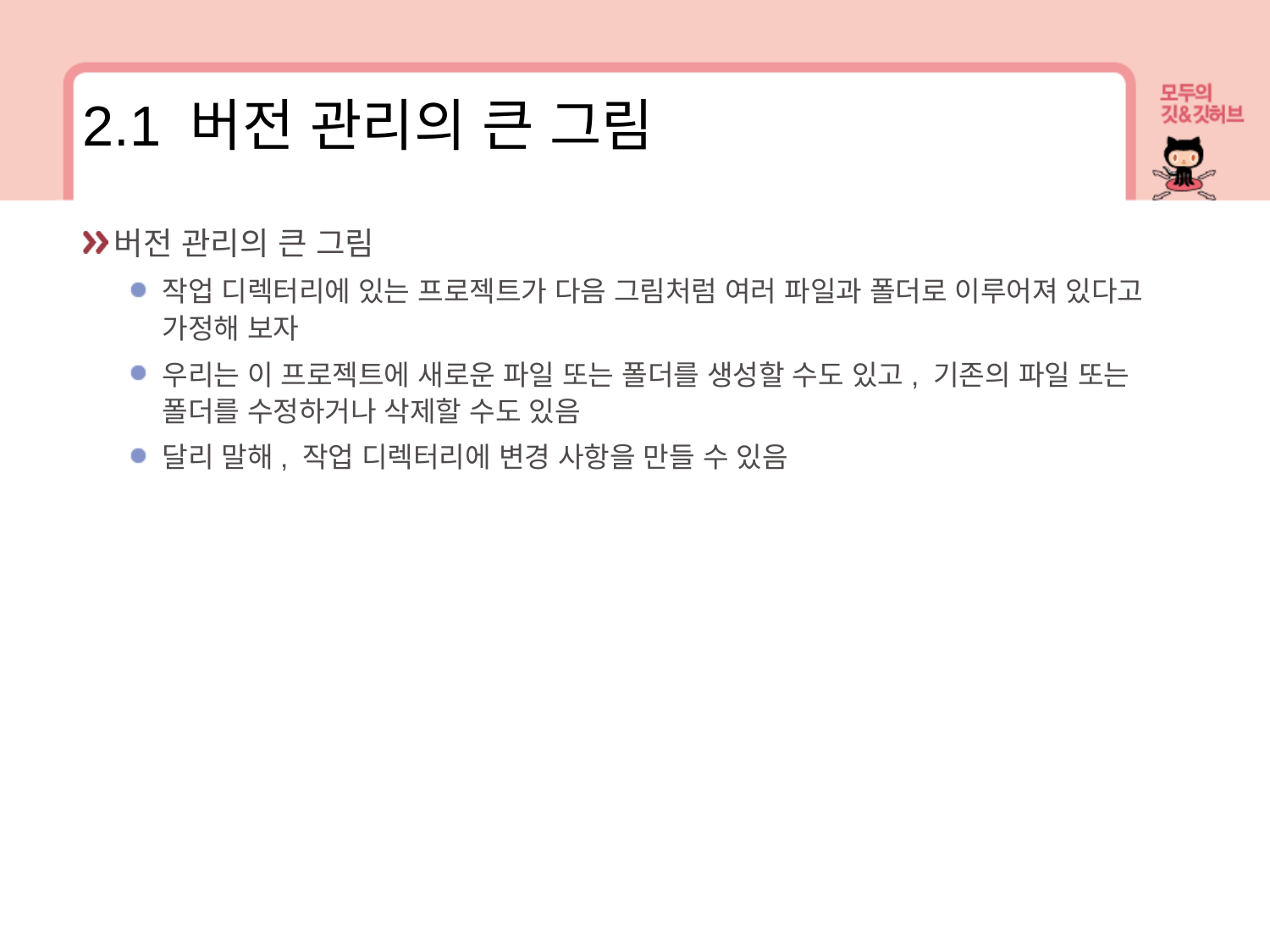

2.1 버전 관리의 큰 그림
버전 관리의 큰 그림
작업 디렉터리에 있는 프로젝트가 다음 그림처럼 여러 파일과 폴더로 이루어져 있다고 가정해 보자
우리는 이 프로젝트에 새로운 파일 또는 폴더를 생성할 수도 있고, 기존의 파일 또는 폴더를 수정하거나 삭제할 수도 있음
달리 말해, 작업 디렉터리에 변경 사항을 만들 수 있음